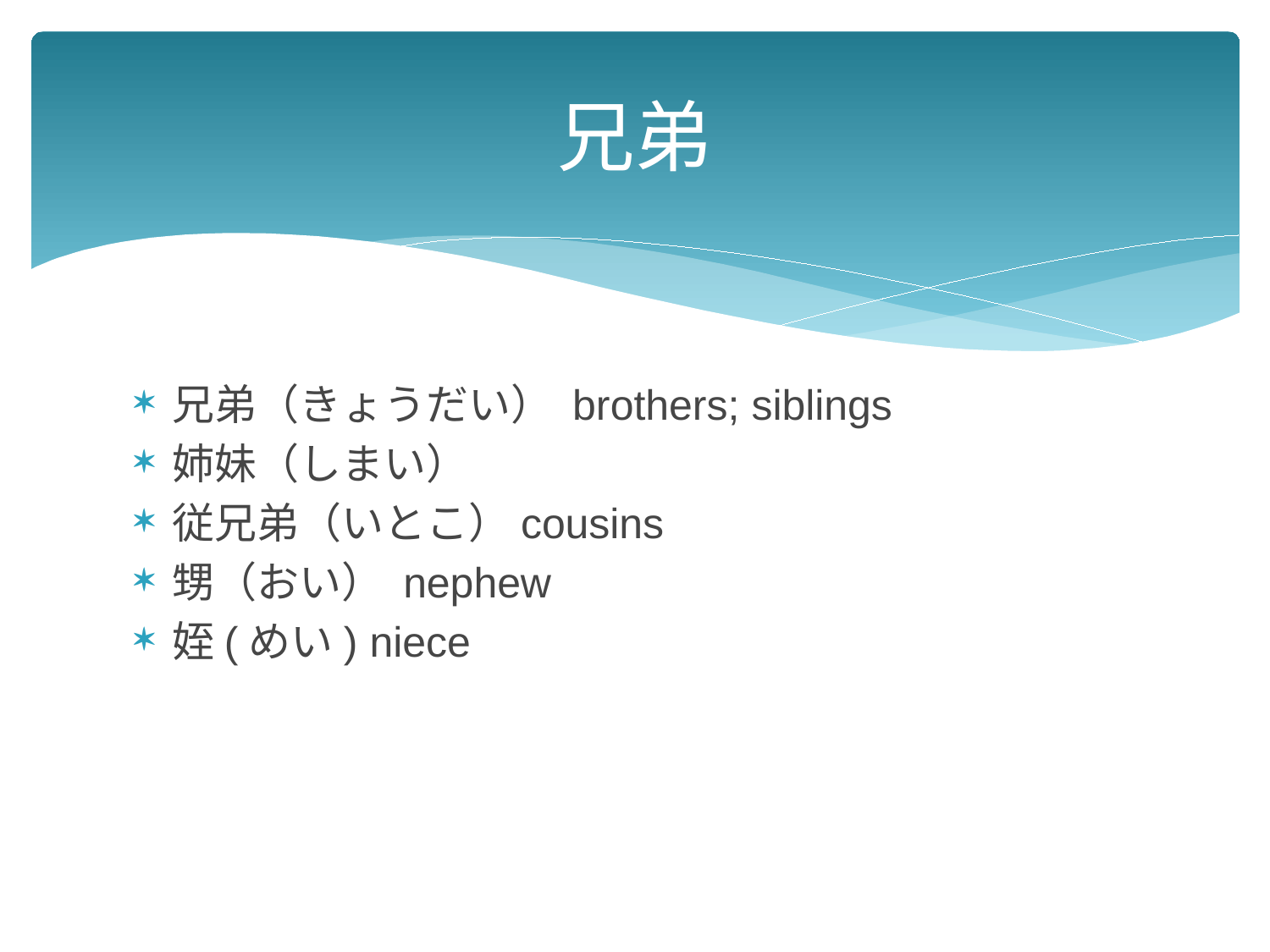

# 兄弟
兄弟（きょうだい） brothers; siblings
姉妹（しまい）
従兄弟（いとこ）cousins
甥（おい） nephew
姪(めい) niece